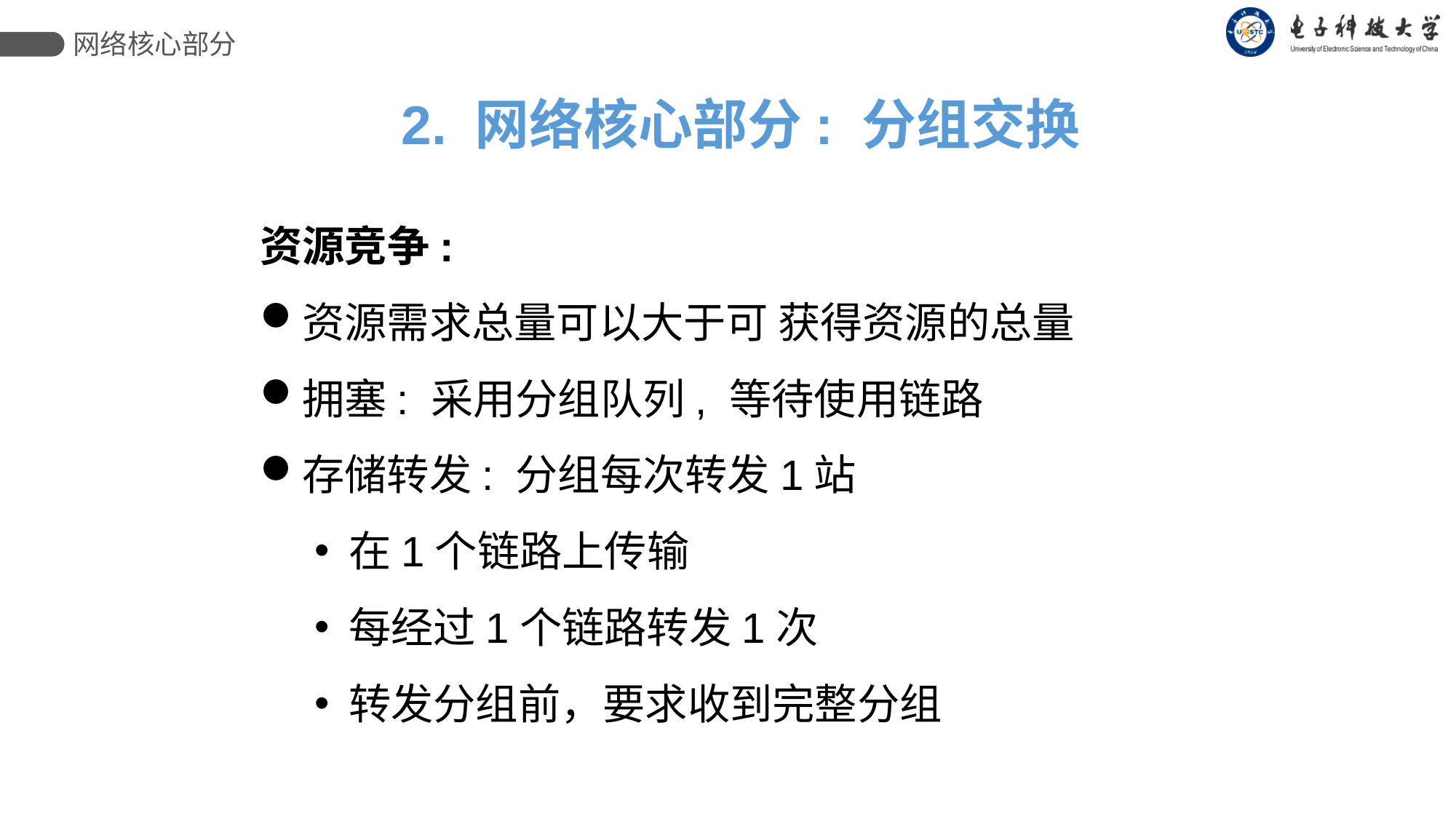

网络核心部分

2. 网络核心部分: 分组交换
资源竞争:
资源需求总量可以大于可 获得资源的总量
拥塞: 采用分组队列, 等待使用链路
存储转发: 分组每次转发1站
在1个链路上传输
每经过1个链路转发1次
转发分组前，要求收到完整分组